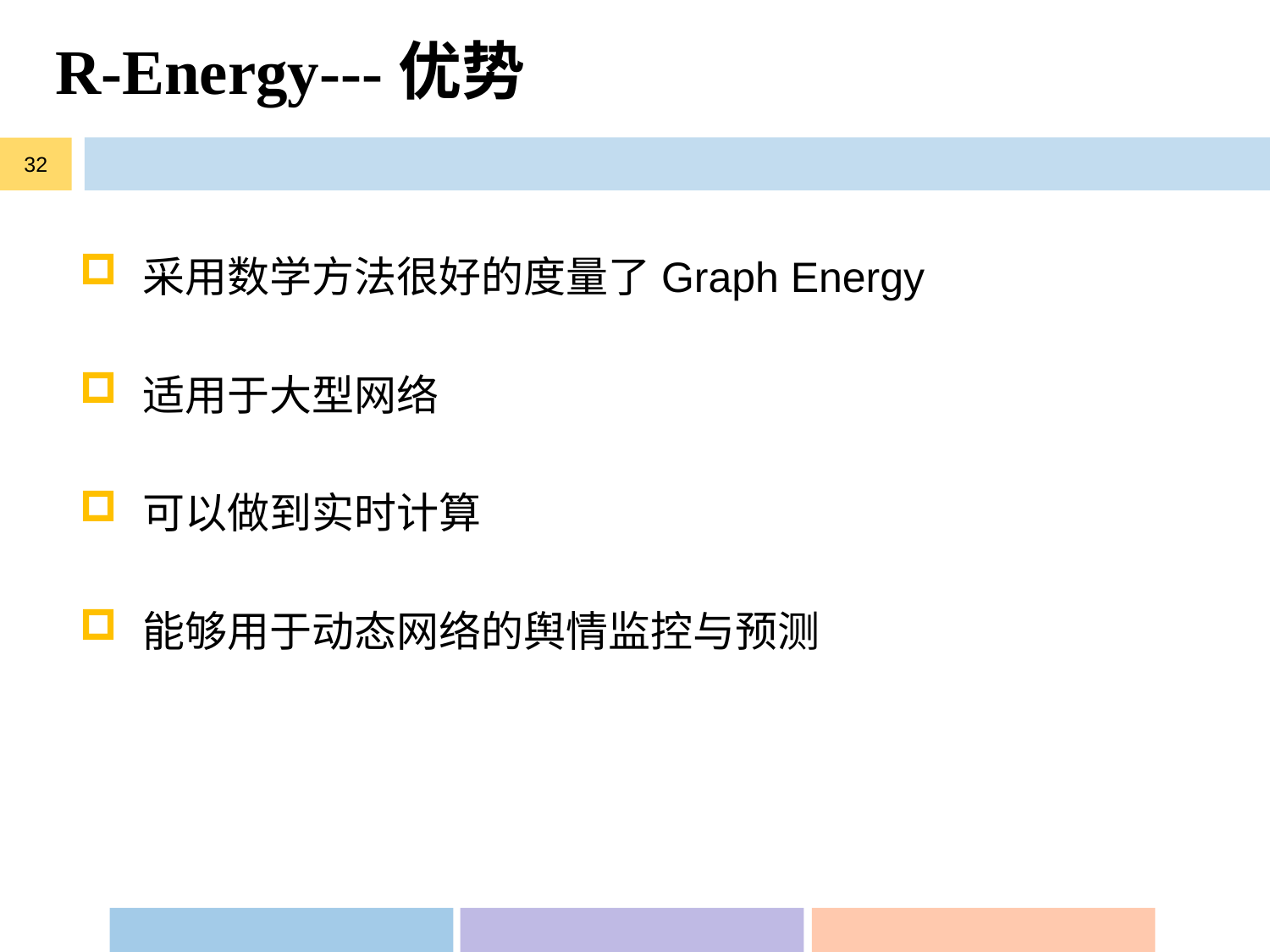

# R-Energy---优势
32
采用数学方法很好的度量了Graph Energy

适用于大型网络

可以做到实时计算

能够用于动态网络的舆情监控与预测